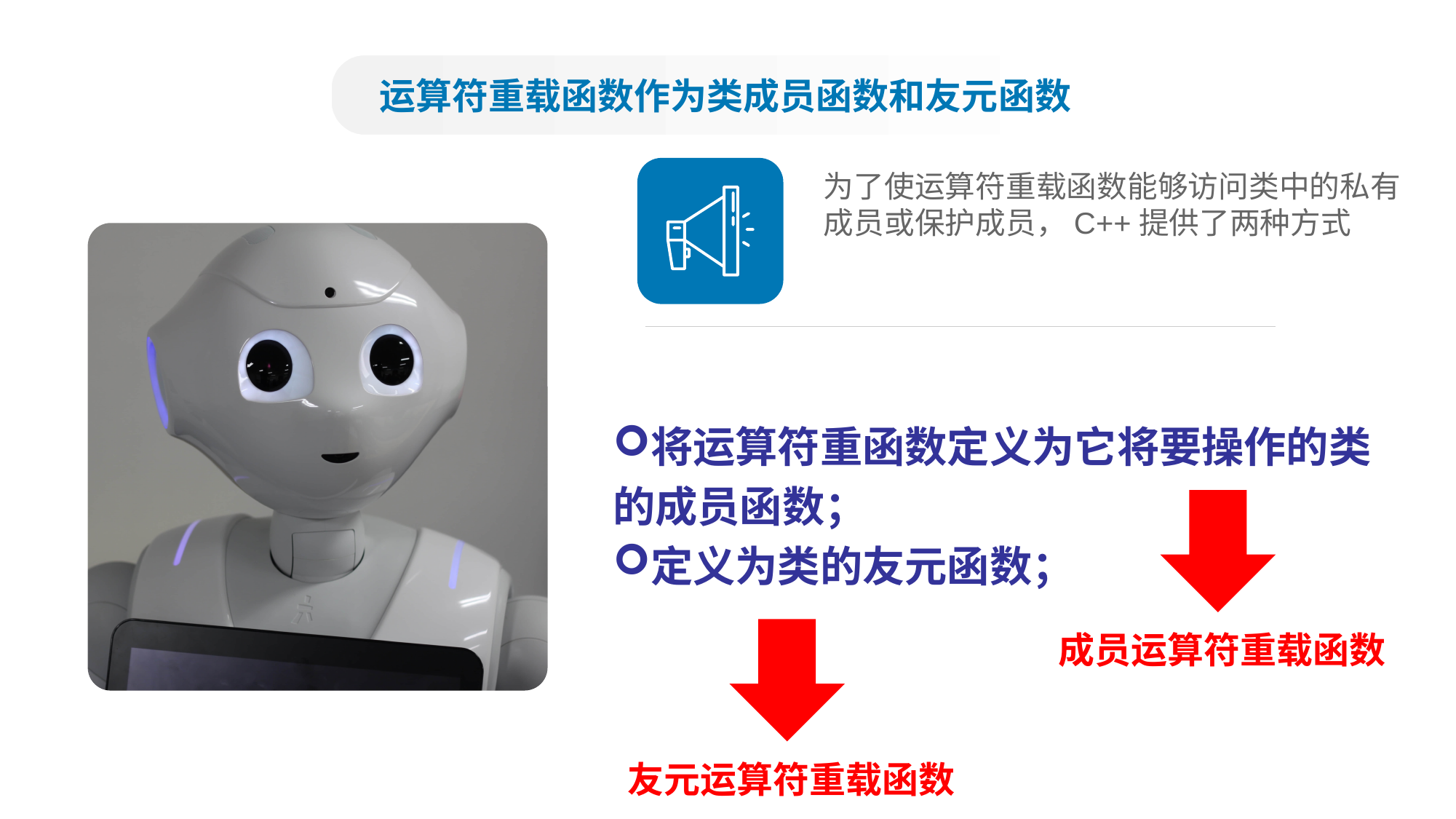

运算符重载函数作为类成员函数和友元函数

为了使运算符重载函数能够访问类中的私有
成员或保护成员，C++提供了两种方式

将运算符重函数定义为它将要操作的类
的成员函数；
定义为类的友元函数；

成员运算符重载函数

友元运算符重载函数